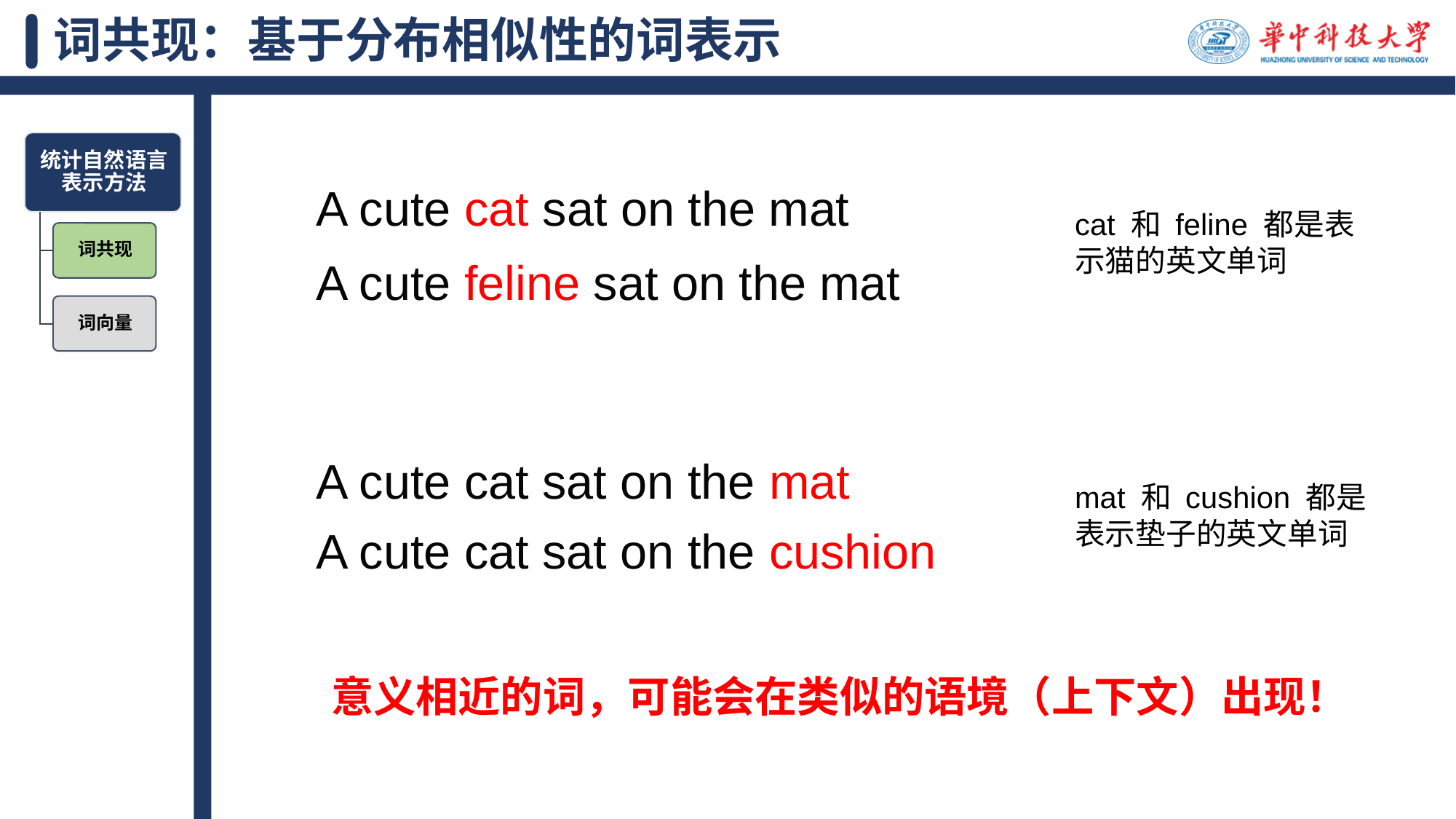

# 词共现：基于分布相似性的词表示
统计自然语言表示方法
词共现
词向量
A cute cat sat on the mat
cat 和 feline 都是表示猫的英文单词
A cute feline sat on the mat
A cute cat sat on the mat
mat 和 cushion 都是表示垫子的英文单词
A cute cat sat on the cushion
意义相近的词，可能会在类似的语境（上下文）出现！